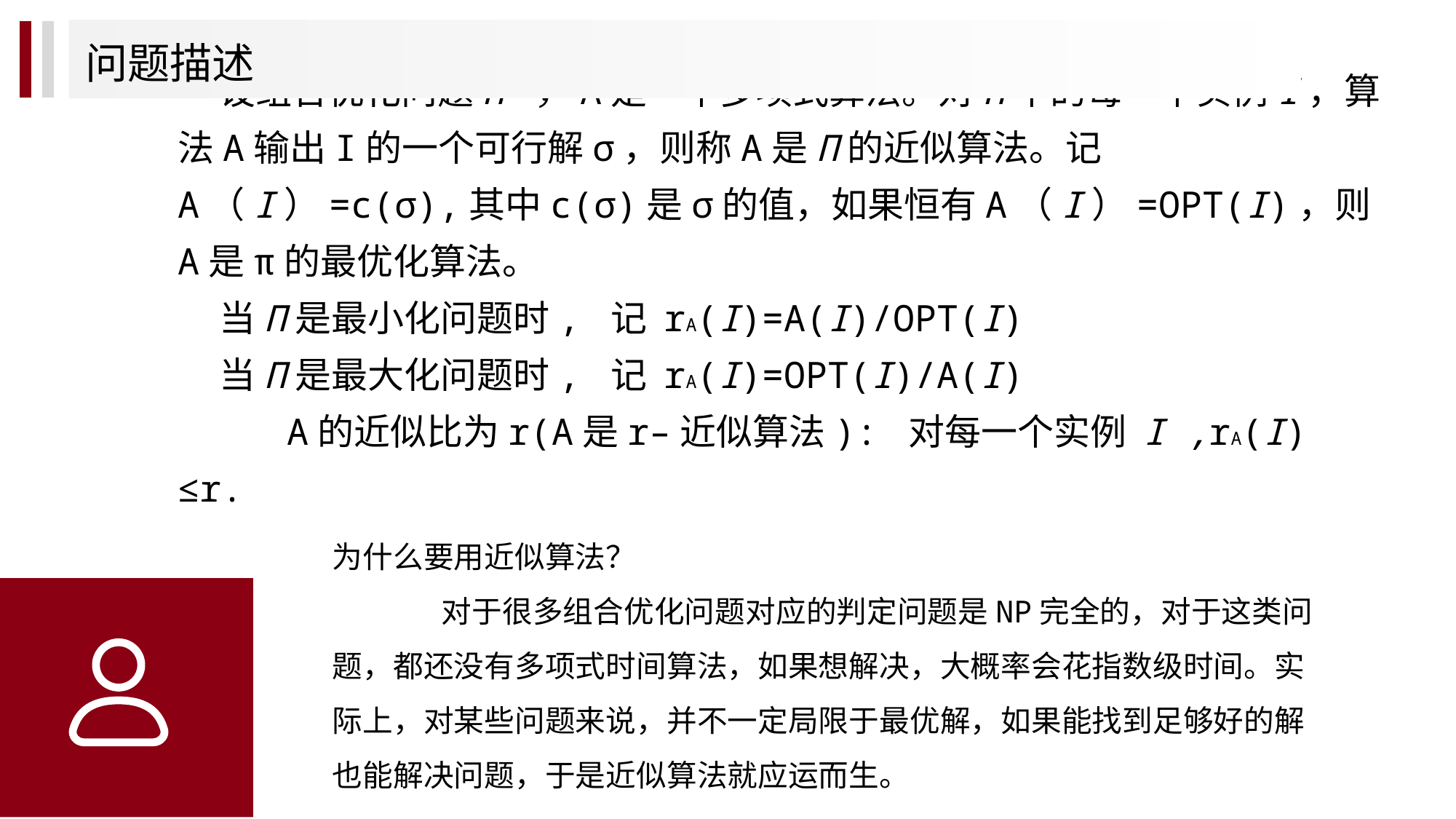

问题描述
    设组合优化问题Π ，A是一个多项式算法。对Π中的每一个实例I，算法A输出I的一个可行解σ，则称A是Π的近似算法。记A（I）=c(σ),其中c(σ)是σ的值，如果恒有A（I）=OPT(I)，则A是π的最优化算法。
    当Π是最小化问题时, 记 rA(I)=A(I)/OPT(I)
    当Π是最大化问题时, 记 rA(I)=OPT(I)/A(I)
	A的近似比为r(A是r–近似算法): 对每一个实例 I ,rA(I) ≤r.

为什么要用近似算法？
	对于很多组合优化问题对应的判定问题是NP完全的，对于这类问题，都还没有多项式时间算法，如果想解决，大概率会花指数级时间。实际上，对某些问题来说，并不一定局限于最优解，如果能找到足够好的解也能解决问题，于是近似算法就应运而生。